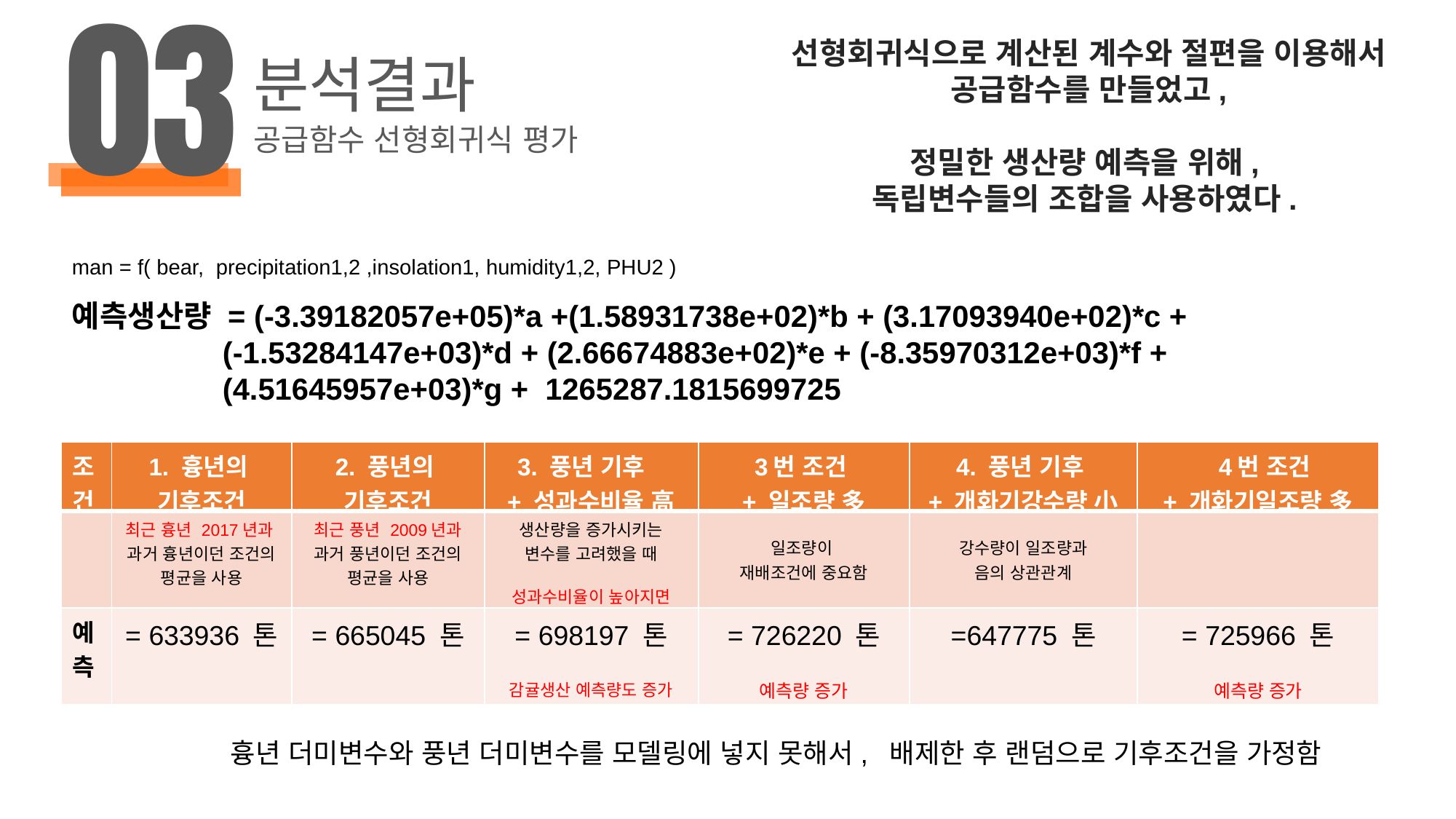

03
분석결과

선형회귀식으로 계산된 계수와 절편을 이용해서
공급함수를 만들었고,

정밀한 생산량 예측을 위해,
독립변수들의 조합을 사용하였다.
공급함수 선형회귀식 평가

man = f( bear,  precipitation1,2 ,insolation1, humidity1,2, PHU2 )
예측생산량 = (-3.39182057e+05)*a +(1.58931738e+02)*b + (3.17093940e+02)*c +
                  (-1.53284147e+03)*d + (2.66674883e+02)*e + (-8.35970312e+03)*f +
                  (4.51645957e+03)*g +  1265287.1815699725
| 조건 | 1. 흉년의 기후조건 | 2. 풍년의 기후조건 | 3. 풍년 기후 + 성과수비율 高 | 3번 조건 + 일조량 多 | 4. 풍년 기후 + 개화기강수량 小 | 4번 조건 + 개화기일조량 多 |
| --- | --- | --- | --- | --- | --- | --- |
|  | 최근 흉년 2017년과 과거 흉년이던 조건의 평균을 사용 | 최근 풍년 2009년과 과거 풍년이던 조건의 평균을 사용 | 생산량을 증가시키는 변수를 고려했을 때 성과수비율이 높아지면 | 일조량이 재배조건에 중요함 | 강수량이 일조량과 음의 상관관계 |  |
| 예 측 | = 633936 톤 | = 665045 톤 | = 698197 톤 감귤생산 예측량도 증가 | = 726220 톤 예측량 증가 | =647775 톤 | = 725966 톤 예측량 증가 |
흉년 더미변수와 풍년 더미변수를 모델링에 넣지 못해서,  배제한 후 랜덤으로 기후조건을 가정함